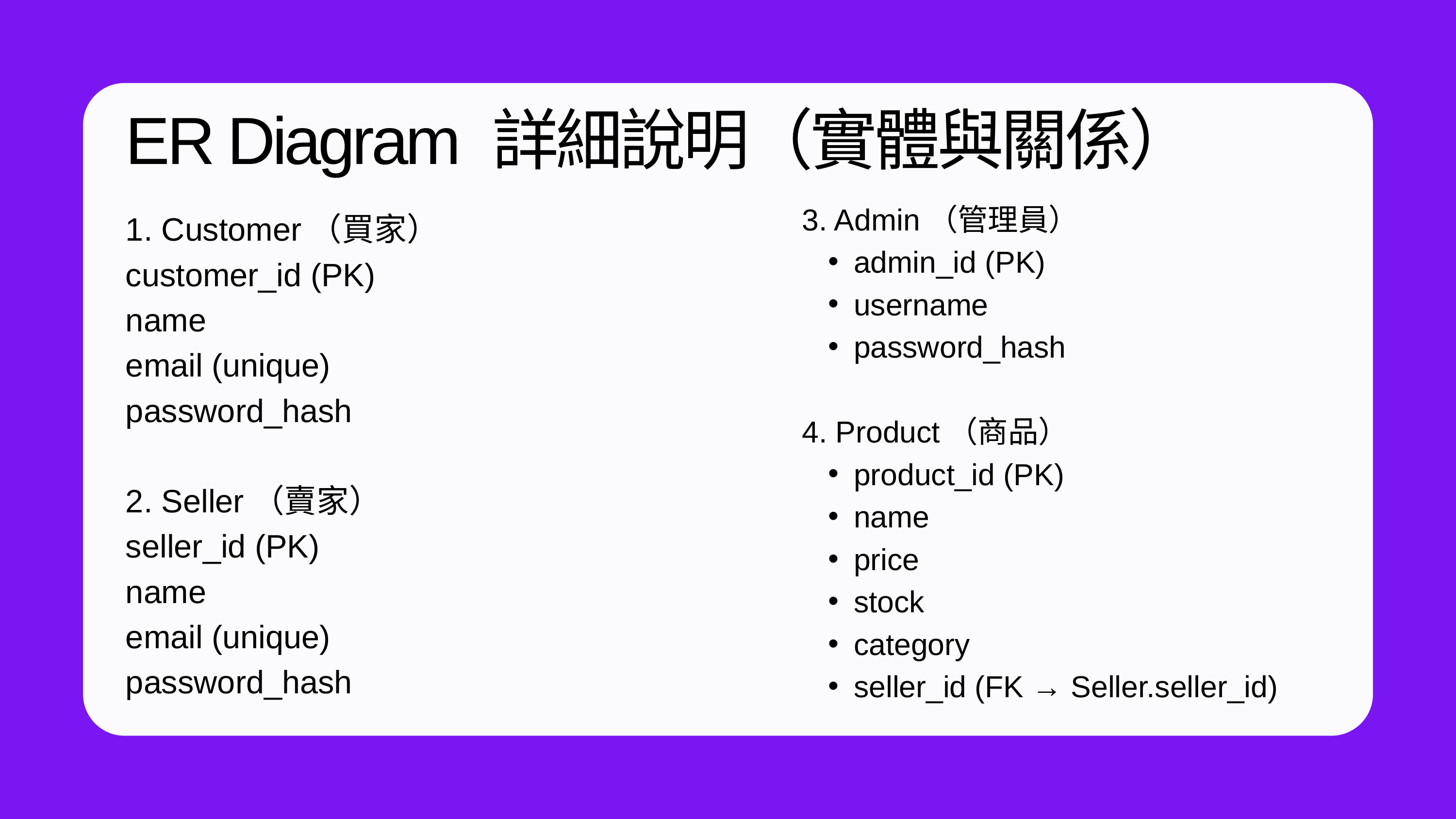

ER Diagram 詳細說明（實體與關係）

3. Admin（管理員）
admin_id (PK)
username
password_hash

4. Product（商品）
product_id (PK)
name
price
stock
category
seller_id (FK → Seller.seller_id)

1. Customer（買家）
customer_id (PK)
name
email (unique)
password_hash

2. Seller（賣家）
seller_id (PK)
name
email (unique)
password_hash